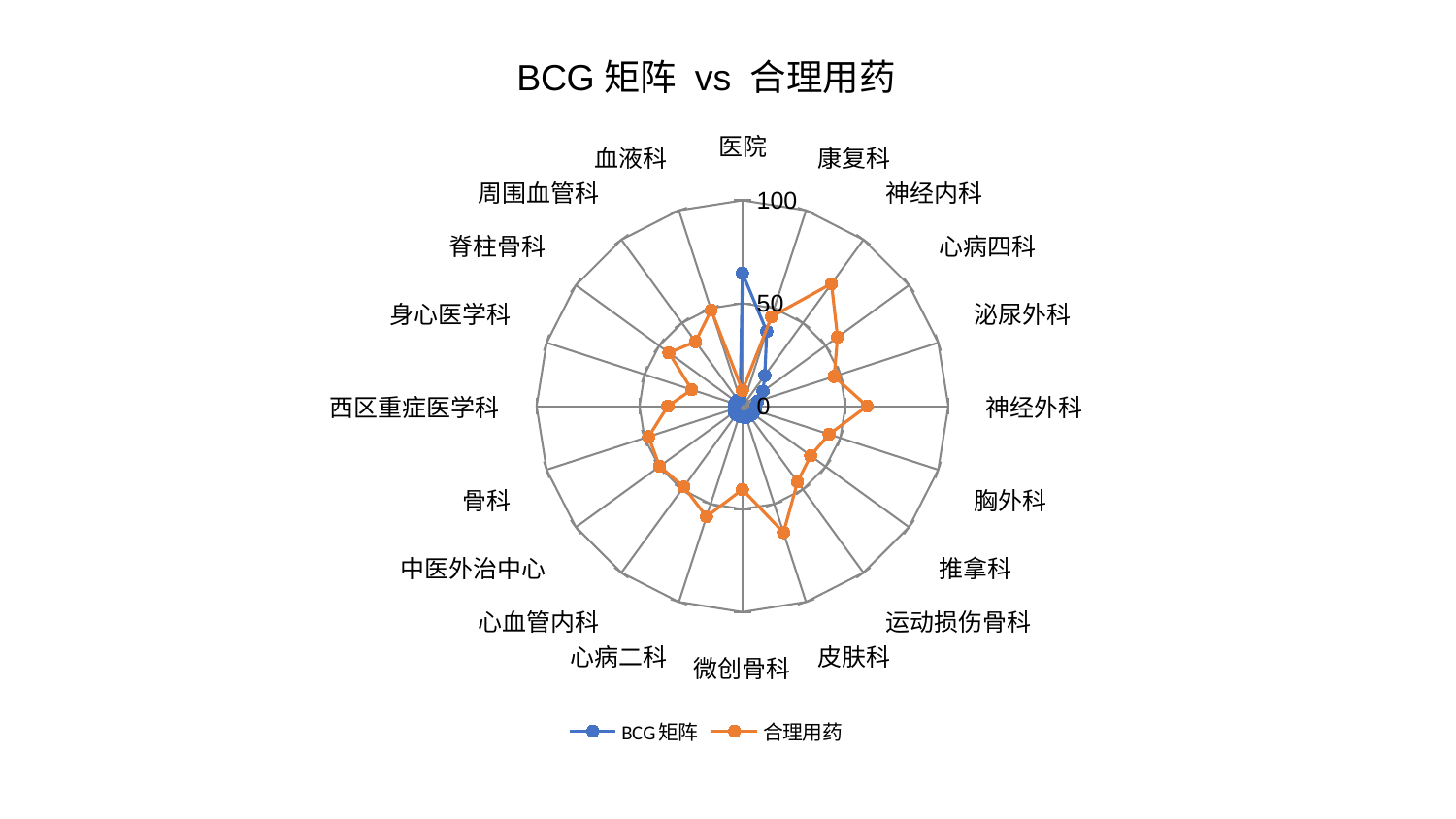

### Chart: BCG矩阵 vs 合理用药

| Category | BCG矩阵 | 合理用药 |
|---|---|---|
| 医院 | 64.6477631077749 | 7.64947604203341 |
| 康复科 | 38.200662307001664 | 45.72298950577429 |
| 神经内科 | 18.49075069788878 | 73.57864192658975 |
| 心病四科 | 12.324460332310816 | 57.093761165443 |
| 泌尿外科 | 7.727003909481471 | 46.80738583277549 |
| 神经外科 | 6.535404322755656 | 60.54862018028877 |
| 胸外科 | 6.493880972972452 | 44.26537788173261 |
| 推拿科 | 6.222508450473654 | 40.93508003845468 |
| 运动损伤骨科 | 5.90291191076154 | 45.52047729623284 |
| 皮肤科 | 5.871998087199532 | 64.55610207015047 |
| 微创骨科 | 5.27614411971966 | 40.500982524002076 |
| 心病二科 | 5.073826646553044 | 56.42074324970156 |
| 心血管内科 | 5.0317917820173195 | 48.47812916247962 |
| 中医外治中心 | 4.76659712595322 | 49.728153442262595 |
| 骨科 | 4.008932336588046 | 47.94116426157983 |
| 西区重症医学科 | 3.999814253929579 | 36.258143887834436 |
| 身心医学科 | 3.945162216188505 | 25.885008267689248 |
| 脊柱骨科 | 3.7561294610432046 | 44.130646011897085 |
| 周围血管科 | 3.672507013212267 | 38.78241839655294 |
| 血液科 | 3.653705720855611 | 49.07102423049366 |
81